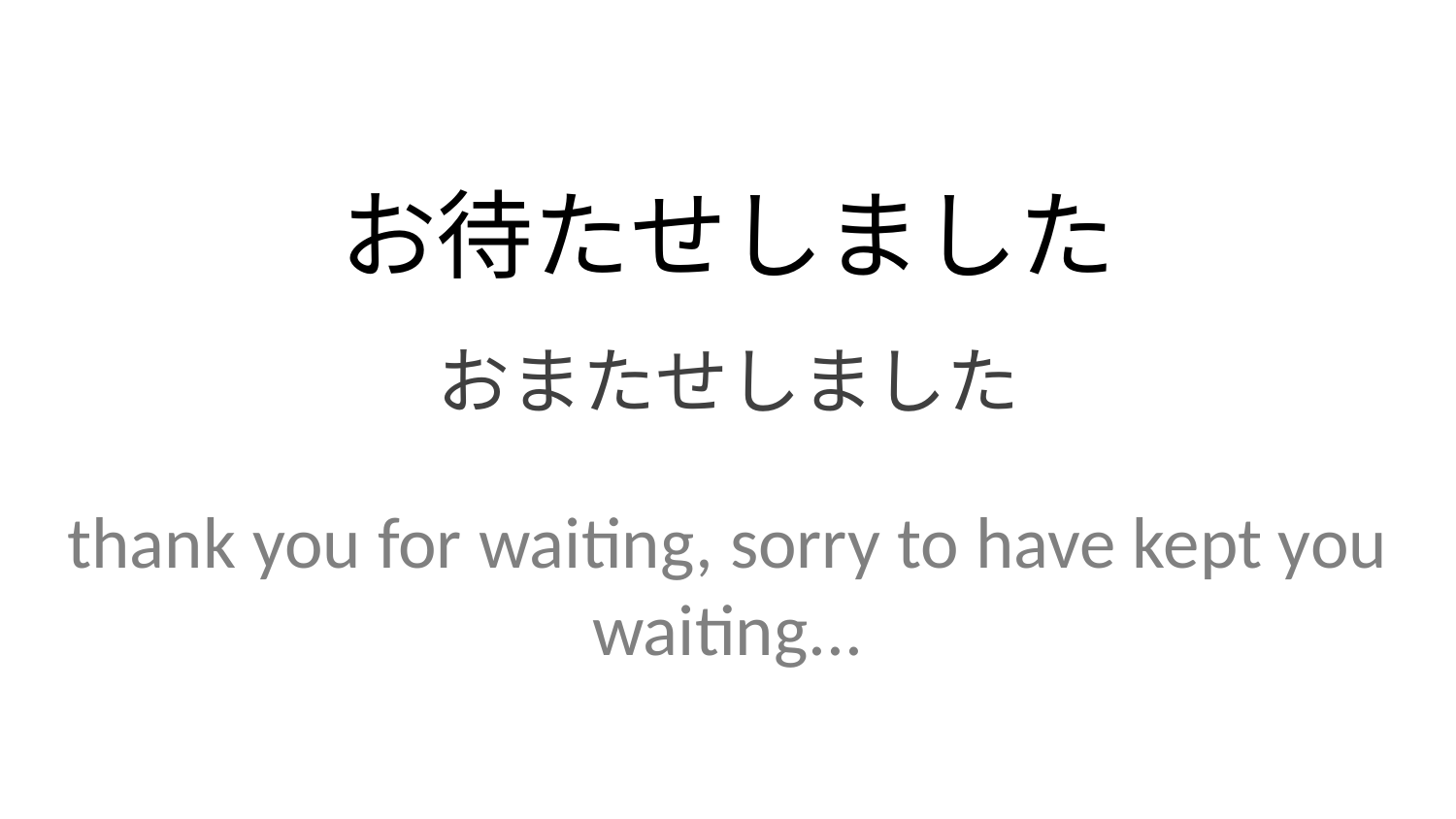

お待たせしました

おまたせしました
thank you for waiting, sorry to have kept you waiting...